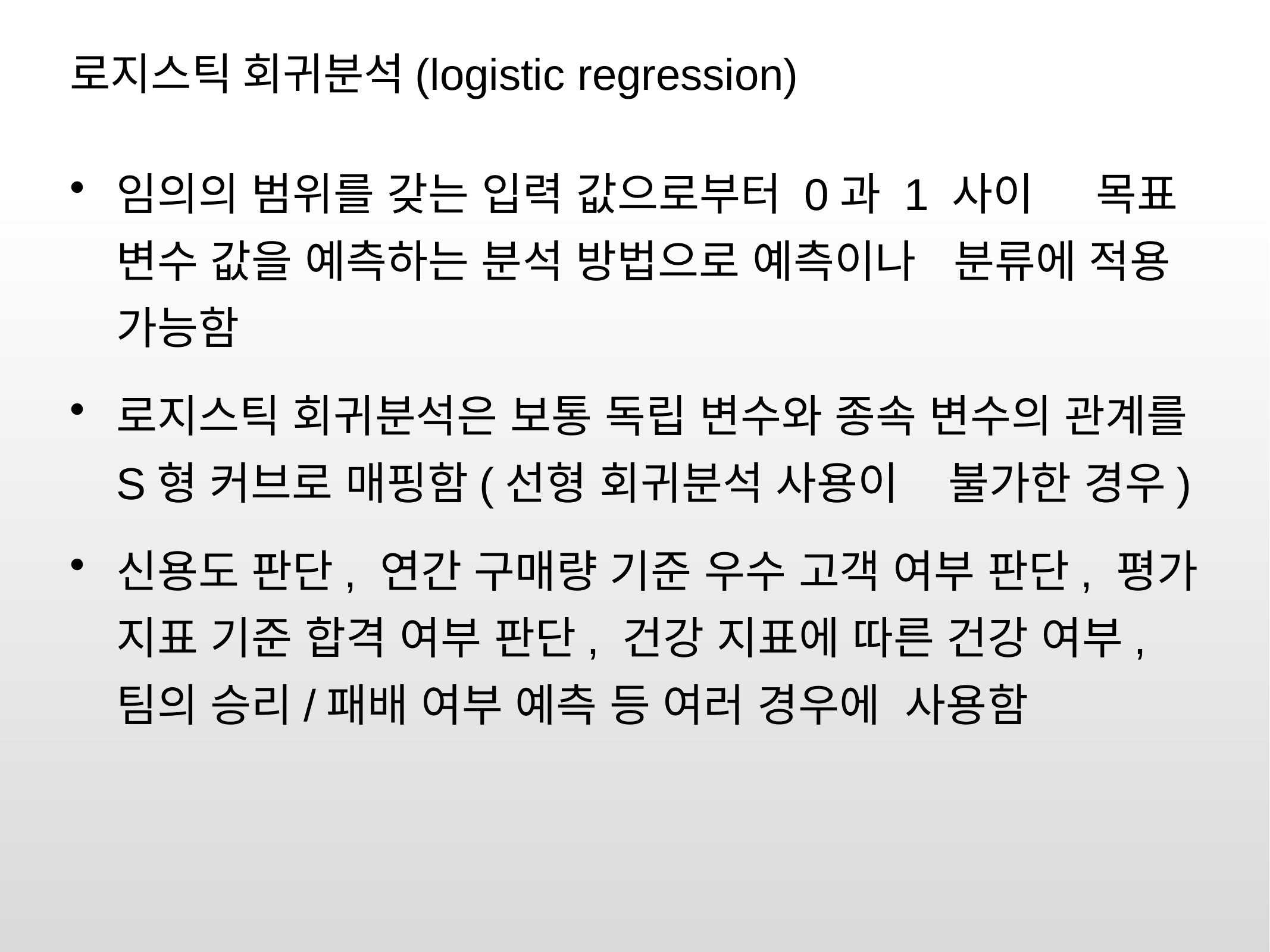

# 로지스틱 회귀분석(logistic regression)
임의의 범위를 갖는 입력 값으로부터 0과 1 사이     목표 변수 값을 예측하는 분석 방법으로 예측이나   분류에 적용 가능함
로지스틱 회귀분석은 보통 독립 변수와 종속 변수의 관계를 S형 커브로 매핑함(선형 회귀분석 사용이    불가한 경우)
신용도 판단, 연간 구매량 기준 우수 고객 여부 판단, 평가 지표 기준 합격 여부 판단, 건강 지표에 따른 건강 여부, 팀의 승리/패배 여부 예측 등 여러 경우에  사용함
234